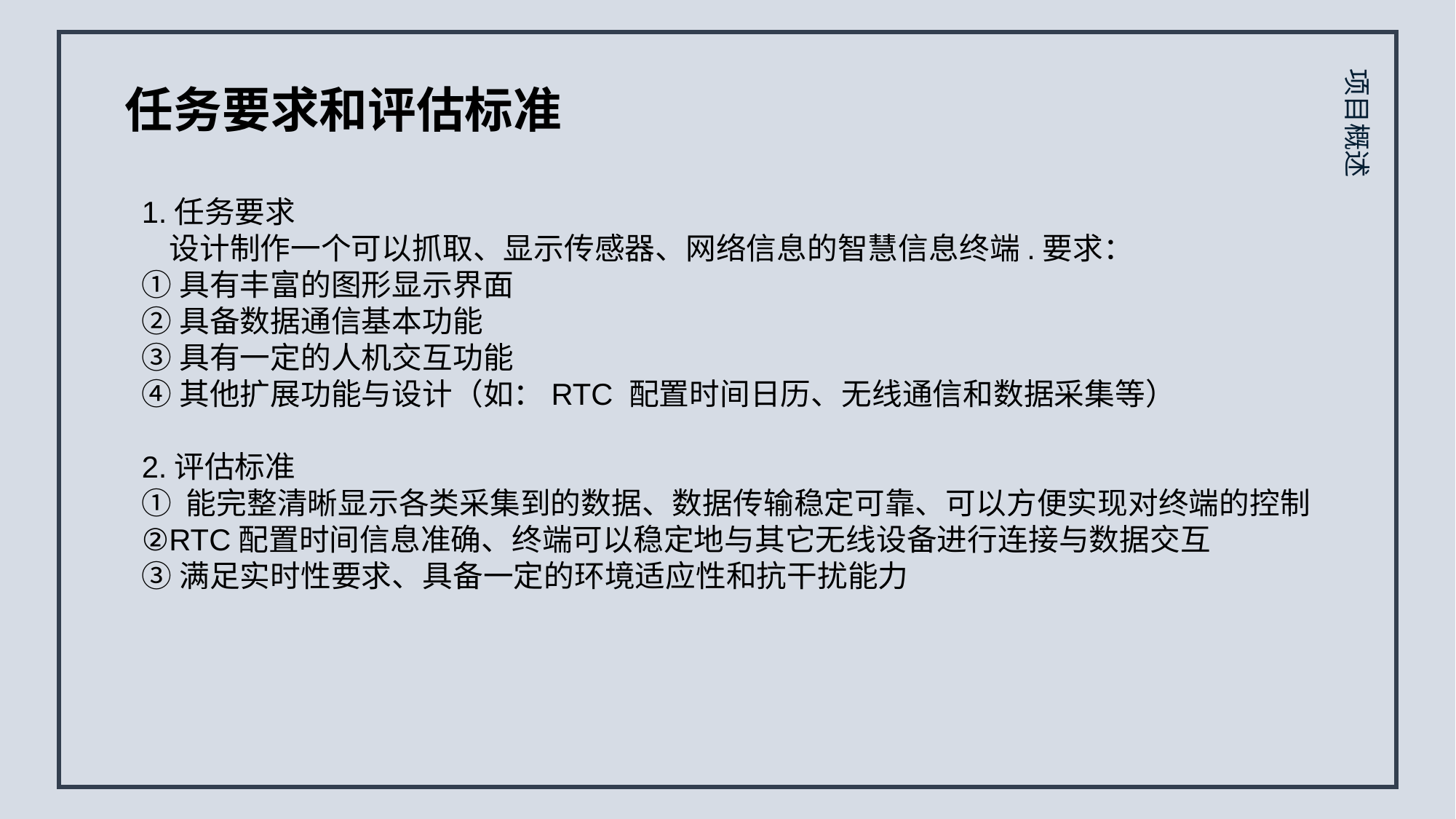

项目概述
任务要求和评估标准
1.任务要求
   设计制作一个可以抓取、显示传感器、网络信息的智慧信息终端.要求：
①具有丰富的图形显示界面
②具备数据通信基本功能
③具有一定的人机交互功能
④其他扩展功能与设计（如：RTC 配置时间日历、无线通信和数据采集等）

2.评估标准
① 能完整清晰显示各类采集到的数据、数据传输稳定可靠、可以方便实现对终端的控制
②RTC配置时间信息准确、终端可以稳定地与其它无线设备进行连接与数据交互
③满足实时性要求、具备一定的环境适应性和抗干扰能力